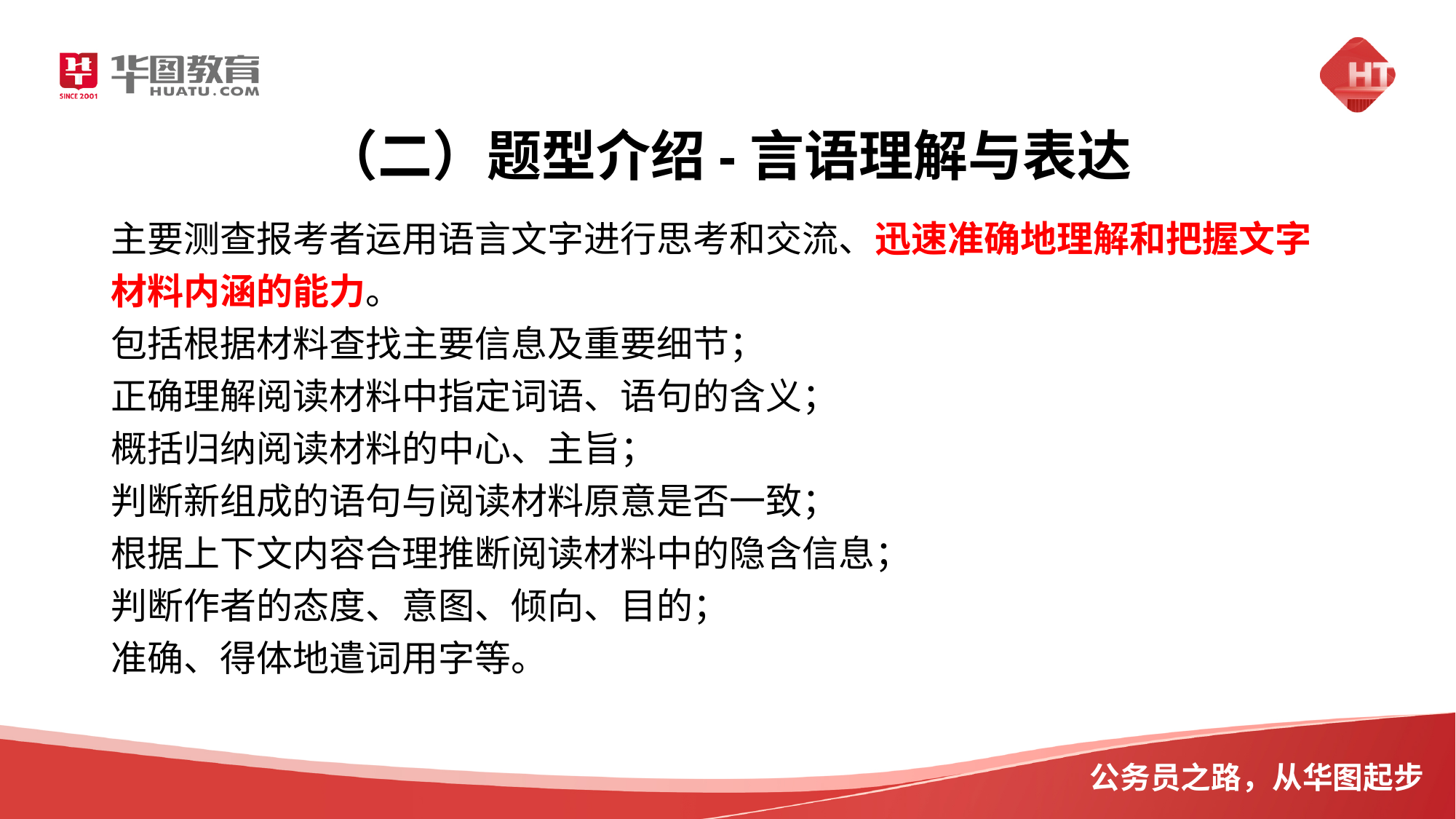

# （二）题型介绍-言语理解与表达
主要测查报考者运用语言文字进行思考和交流、迅速准确地理解和把握文字材料内涵的能力。
包括根据材料查找主要信息及重要细节；
正确理解阅读材料中指定词语、语句的含义；
概括归纳阅读材料的中心、主旨；
判断新组成的语句与阅读材料原意是否一致；
根据上下文内容合理推断阅读材料中的隐含信息；
判断作者的态度、意图、倾向、目的；
准确、得体地遣词用字等。